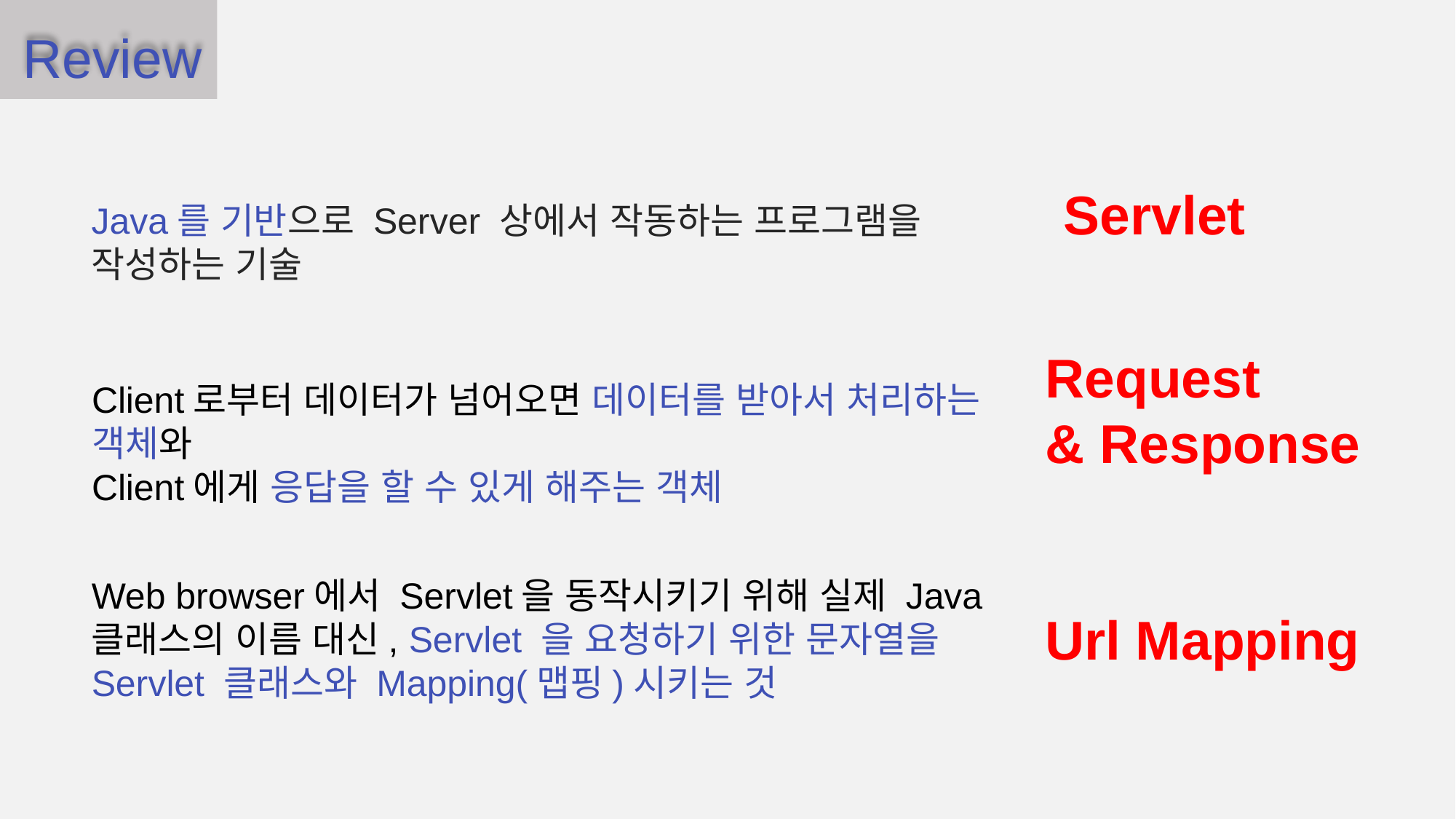

Review
Servlet
Java를 기반으로 Server 상에서 작동하는 프로그램을 작성하는 기술
Request
& Response
Client로부터 데이터가 넘어오면 데이터를 받아서 처리하는 객체와
Client에게 응답을 할 수 있게 해주는 객체
Web browser에서 Servlet을 동작시키기 위해 실제 Java 클래스의 이름 대신, Servlet 을 요청하기 위한 문자열을 Servlet 클래스와 Mapping(맵핑)시키는 것
Url Mapping